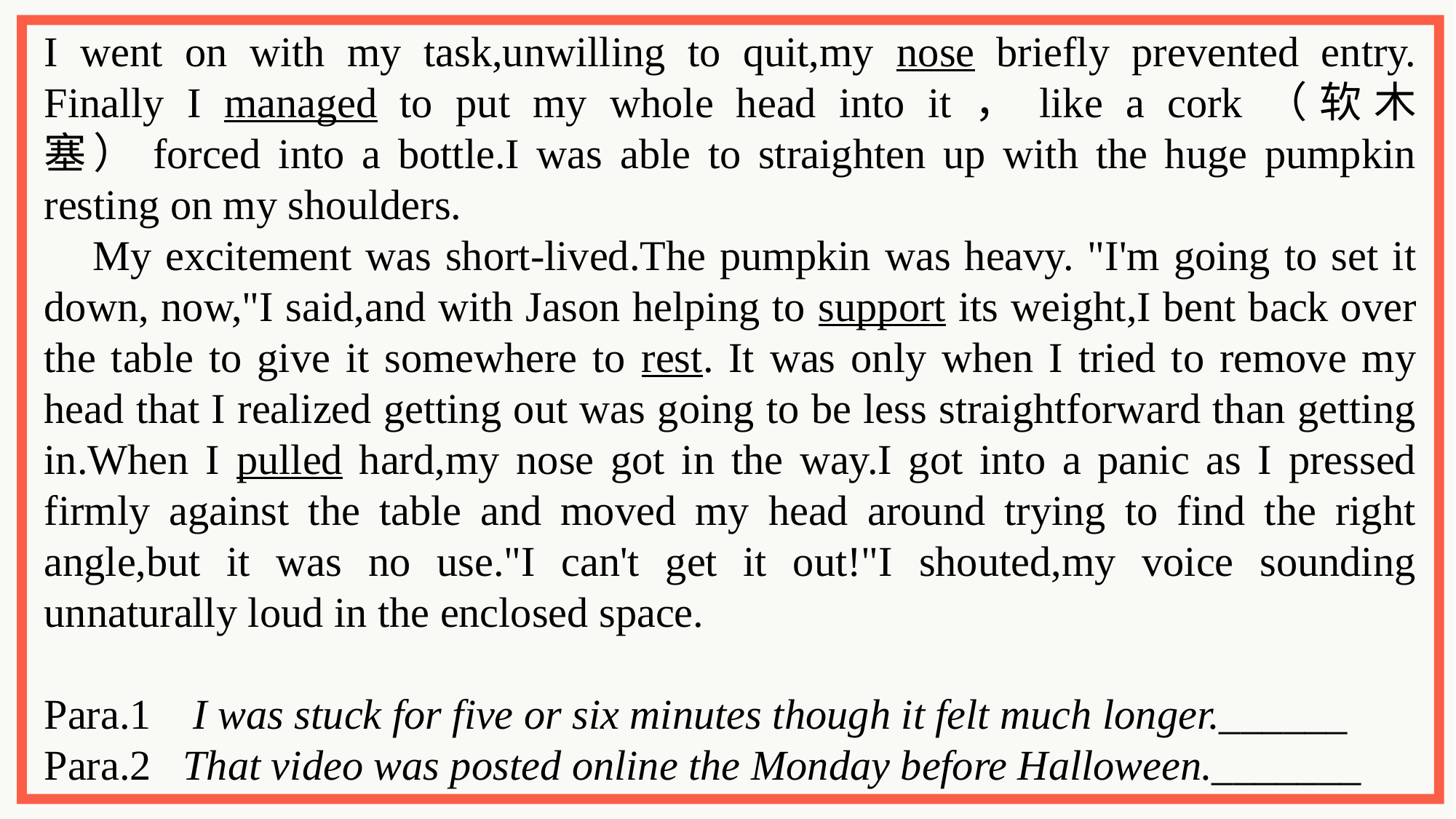

I went on with my task,unwilling to quit,my nose briefly prevented entry. Finally I managed to put my whole head into it，like a cork（软木塞）forced into a bottle.I was able to straighten up with the huge pumpkin resting on my shoulders.
My excitement was short-lived.The pumpkin was heavy. "I'm going to set it down, now,"I said,and with Jason helping to support its weight,I bent back over the table to give it somewhere to rest. It was only when I tried to remove my head that I realized getting out was going to be less straightforward than getting in.When I pulled hard,my nose got in the way.I got into a panic as I pressed firmly against the table and moved my head around trying to find the right angle,but it was no use."I can't get it out!"I shouted,my voice sounding unnaturally loud in the enclosed space.

Para.1    I was stuck for five or six minutes though it felt much longer.______
Para.2   That video was posted online the Monday before Halloween._______